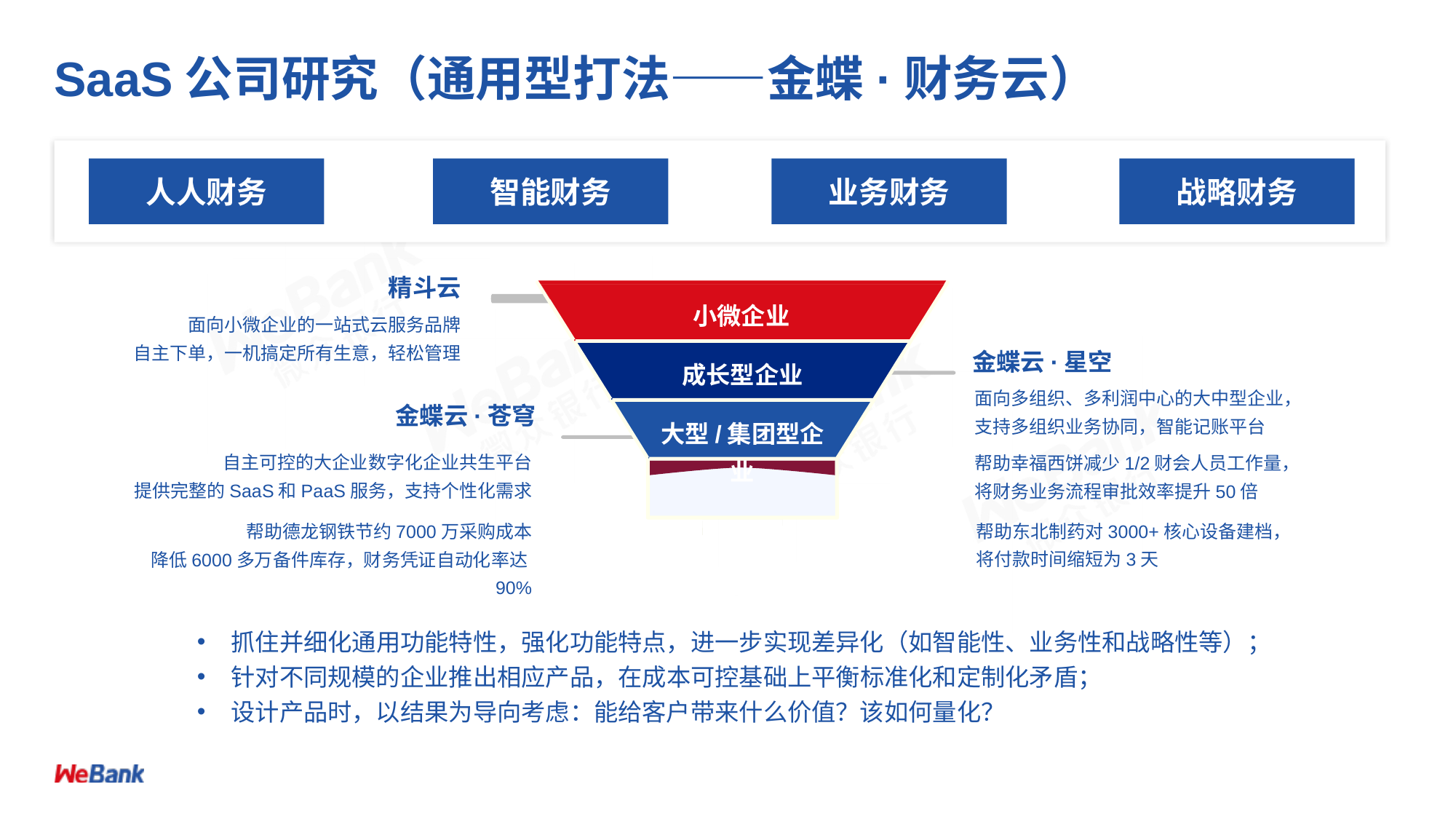

# SaaS公司研究（通用型打法——金蝶·财务云）

人人财务
智能财务
业务财务
战略财务
精斗云

小微企业

面向小微企业的一站式云服务品牌
自主下单，一机搞定所有生意，轻松管理

金蝶云·星空

成长型企业

面向多组织、多利润中心的大中型企业，支持多组织业务协同，智能记账平台
金蝶云·苍穹

大型/集团型企业

自主可控的大企业数字化企业共生平台
提供完整的SaaS和PaaS服务，支持个性化需求
帮助幸福西饼减少1/2财会人员工作量，将财务业务流程审批效率提升50倍

帮助德龙钢铁节约7000万采购成本
降低6000多万备件库存，财务凭证自动化率达90%
帮助东北制药对3000+核心设备建档，
将付款时间缩短为3天

抓住并细化通用功能特性，强化功能特点，进一步实现差异化（如智能性、业务性和战略性等）；
针对不同规模的企业推出相应产品，在成本可控基础上平衡标准化和定制化矛盾；
设计产品时，以结果为导向考虑：能给客户带来什么价值？该如何量化？
12